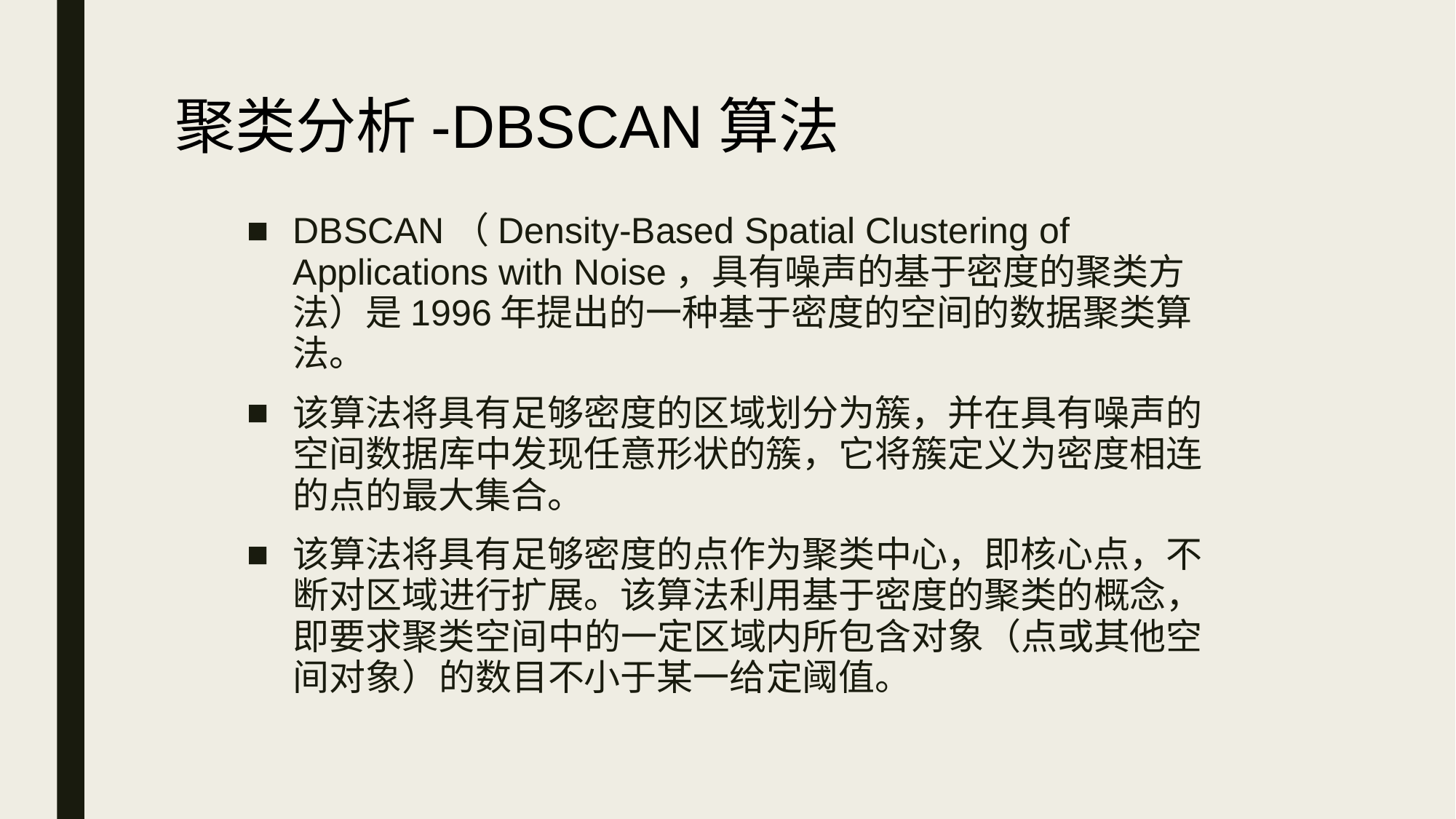

# 聚类分析-DBSCAN算法
DBSCAN（Density-Based Spatial Clustering of Applications with Noise，具有噪声的基于密度的聚类方法）是1996年提出的一种基于密度的空间的数据聚类算法。
该算法将具有足够密度的区域划分为簇，并在具有噪声的空间数据库中发现任意形状的簇，它将簇定义为密度相连的点的最大集合。
该算法将具有足够密度的点作为聚类中心，即核心点，不断对区域进行扩展。该算法利用基于密度的聚类的概念，即要求聚类空间中的一定区域内所包含对象（点或其他空间对象）的数目不小于某一给定阈值。